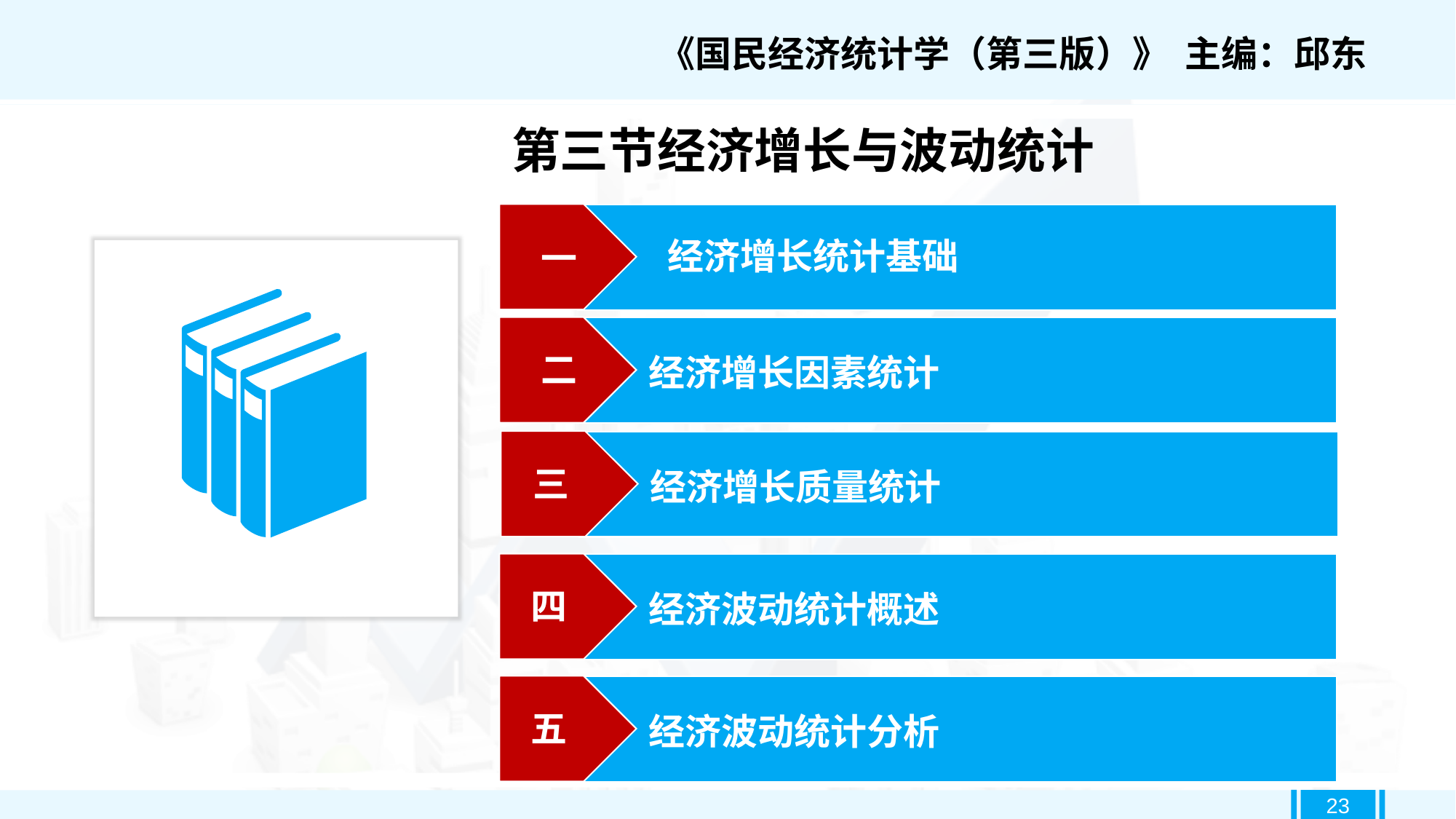

《国民经济统计学（第三版）》  主编：邱东
第三节经济增长与波动统计

一

经济增长统计基础

二

经济增长因素统计

三

经济增长质量统计

四

经济波动统计概述

五

经济波动统计分析
23